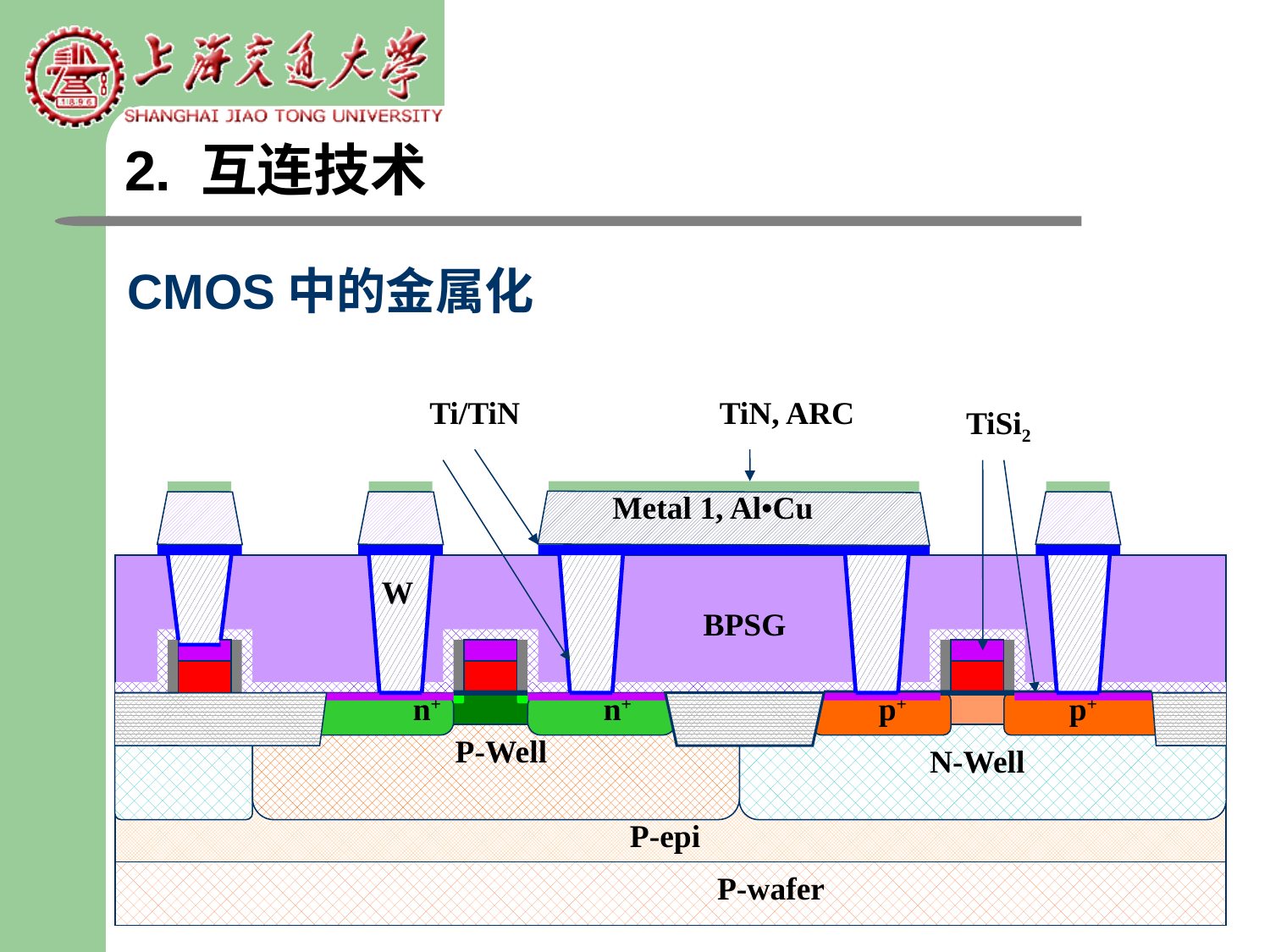

2. 互连技术
# CMOS中的金属化
Ti/TiN
TiN, ARC
TiSi2

Metal 1, Al•Cu

W
BPSG

n+
n+
p+
p+

STI

USG

P-Well
N-Well

P-epi

P-wafer